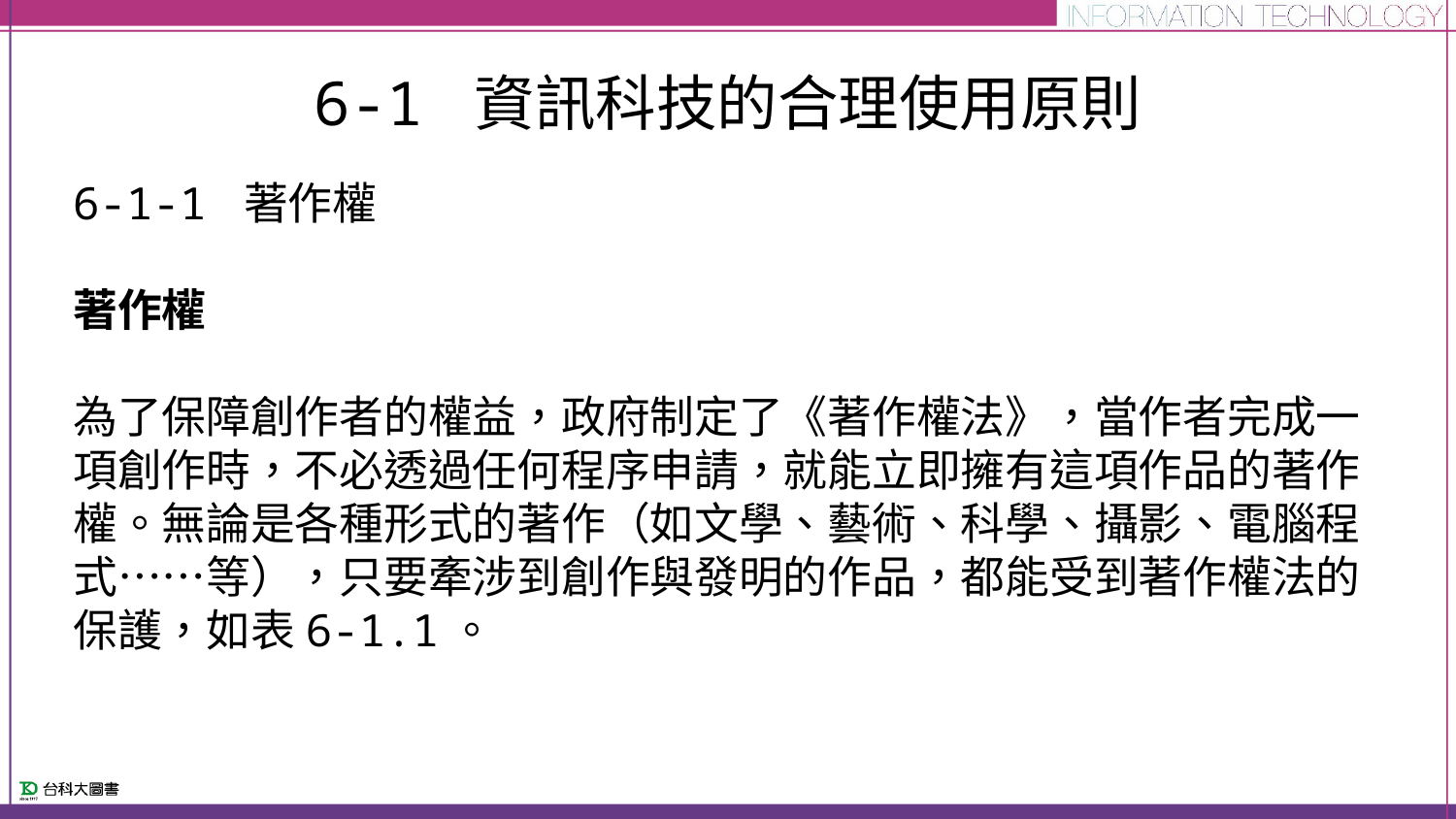

# 6-1 資訊科技的合理使用原則
6-1-1 著作權

著作權

為了保障創作者的權益，政府制定了《著作權法》，當作者完成一項創作時，不必透過任何程序申請，就能立即擁有這項作品的著作權。無論是各種形式的著作（如文學、藝術、科學、攝影、電腦程式……等），只要牽涉到創作與發明的作品，都能受到著作權法的保護，如表6-1.1。